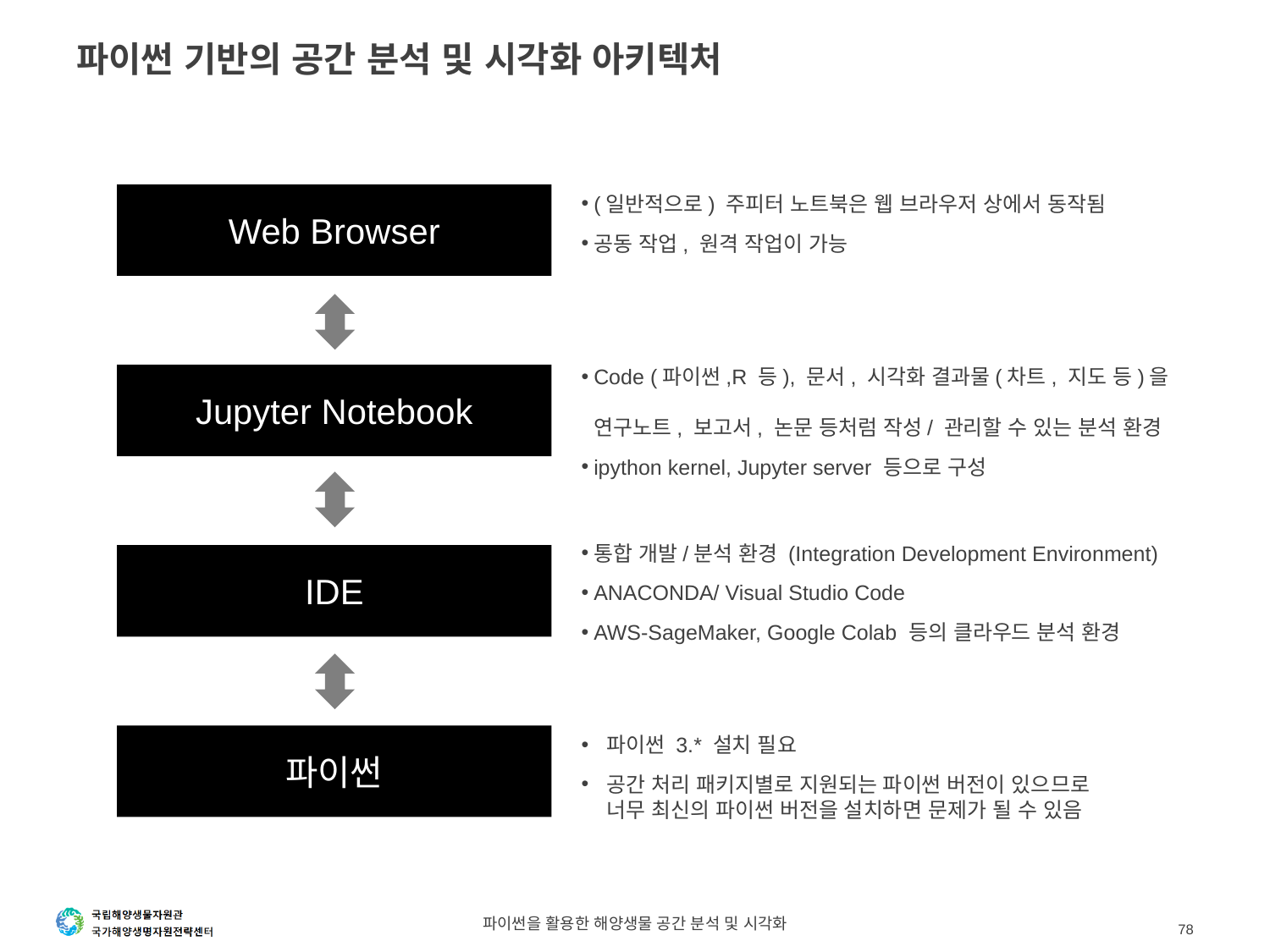

# 파이썬 기반의 공간 분석 및 시각화 아키텍처
Web Browser
(일반적으로) 주피터 노트북은 웹 브라우저 상에서 동작됨
공동 작업, 원격 작업이 가능

Code (파이썬,R 등), 문서, 시각화 결과물(차트, 지도 등)을
연구노트, 보고서, 논문 등처럼 작성/ 관리할 수 있는 분석 환경
ipython kernel, Jupyter server 등으로 구성
Jupyter Notebook

통합 개발/분석 환경 (Integration Development Environment)
ANACONDA/ Visual Studio Code
AWS-SageMaker, Google Colab 등의 클라우드 분석 환경
IDE

파이썬
파이썬 3.* 설치 필요
공간 처리 패키지별로 지원되는 파이썬 버전이 있으므로
너무 최신의 파이썬 버전을 설치하면 문제가 될 수 있음
파이썬을 활용한 해양생물 공간 분석 및 시각화
78